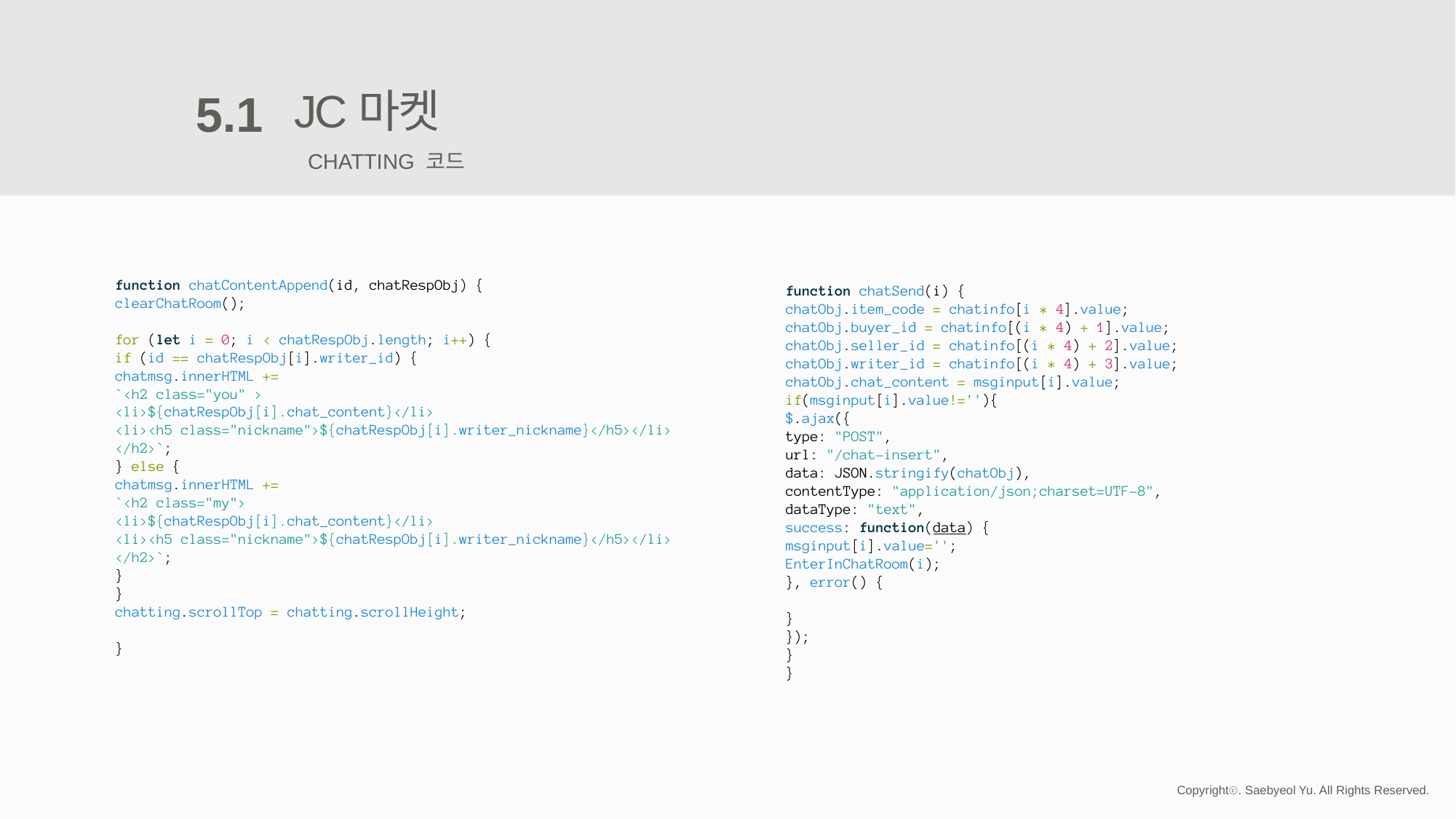

JC마켓
5.1
CHATTING 코드
function chatContentAppend(id, chatRespObj) {
clearChatRoom();

for (let i = 0; i < chatRespObj.length; i++) {
if (id == chatRespObj[i].writer_id) {
chatmsg.innerHTML +=
`<h2 class="you" >
<li>${chatRespObj[i].chat_content}</li>
<li><h5 class="nickname">${chatRespObj[i].writer_nickname}</h5></li>
</h2>`;
} else {
chatmsg.innerHTML +=
`<h2 class="my">
<li>${chatRespObj[i].chat_content}</li>
<li><h5 class="nickname">${chatRespObj[i].writer_nickname}</h5></li>
</h2>`;
}
}
chatting.scrollTop = chatting.scrollHeight;

}
function chatSend(i) {
chatObj.item_code = chatinfo[i * 4].value;
chatObj.buyer_id = chatinfo[(i * 4) + 1].value;
chatObj.seller_id = chatinfo[(i * 4) + 2].value;
chatObj.writer_id = chatinfo[(i * 4) + 3].value;
chatObj.chat_content = msginput[i].value;
if(msginput[i].value!=''){
$.ajax({
type: "POST",
url: "/chat-insert",
data: JSON.stringify(chatObj),
contentType: "application/json;charset=UTF-8",
dataType: "text",
success: function(data) {
msginput[i].value='';
EnterInChatRoom(i);
}, error() {

}
});
}
}